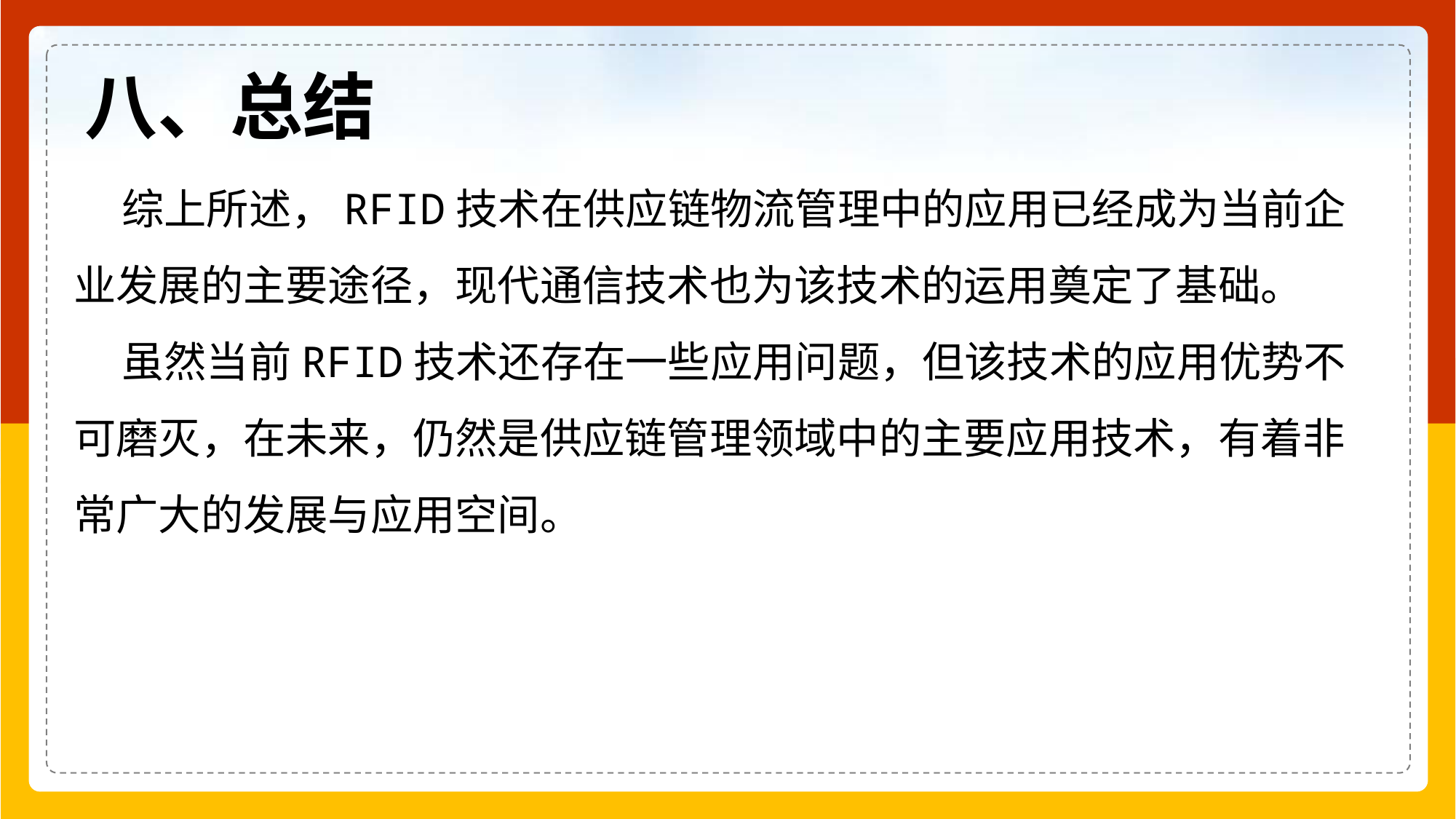

八、总结
    综上所述，RFID技术在供应链物流管理中的应用已经成为当前企业发展的主要途径，现代通信技术也为该技术的运用奠定了基础。
    虽然当前RFID技术还存在一些应用问题，但该技术的应用优势不可磨灭，在未来，仍然是供应链管理领域中的主要应用技术，有着非常广大的发展与应用空间。